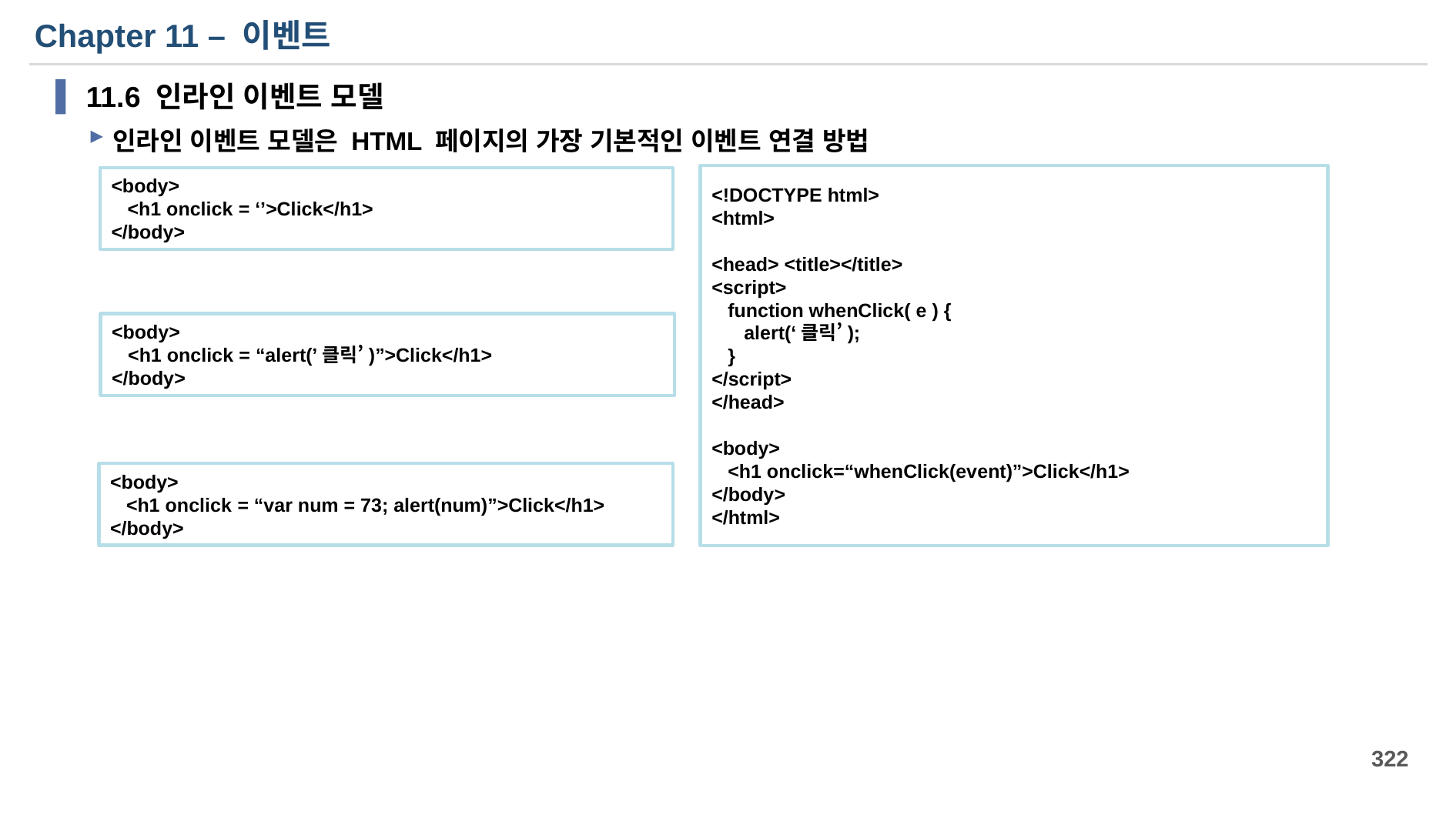

# Chapter 11 – 이벤트
11.6 인라인 이벤트 모델
인라인 이벤트 모델은 HTML 페이지의 가장 기본적인 이벤트 연결 방법

<!DOCTYPE html>
<html>

<head> <title></title>
<script>
   function whenClick( e ) {
      alert(‘클릭’);
   }
</script>
</head>

<body>
   <h1 onclick=“whenClick(event)”>Click</h1>
</body>
</html>
<body>
   <h1 onclick = ‘’>Click</h1>
</body>
<body>
   <h1 onclick = “alert(’클릭’)”>Click</h1>
</body>
<body>
   <h1 onclick = “var num = 73; alert(num)”>Click</h1>
</body>
322